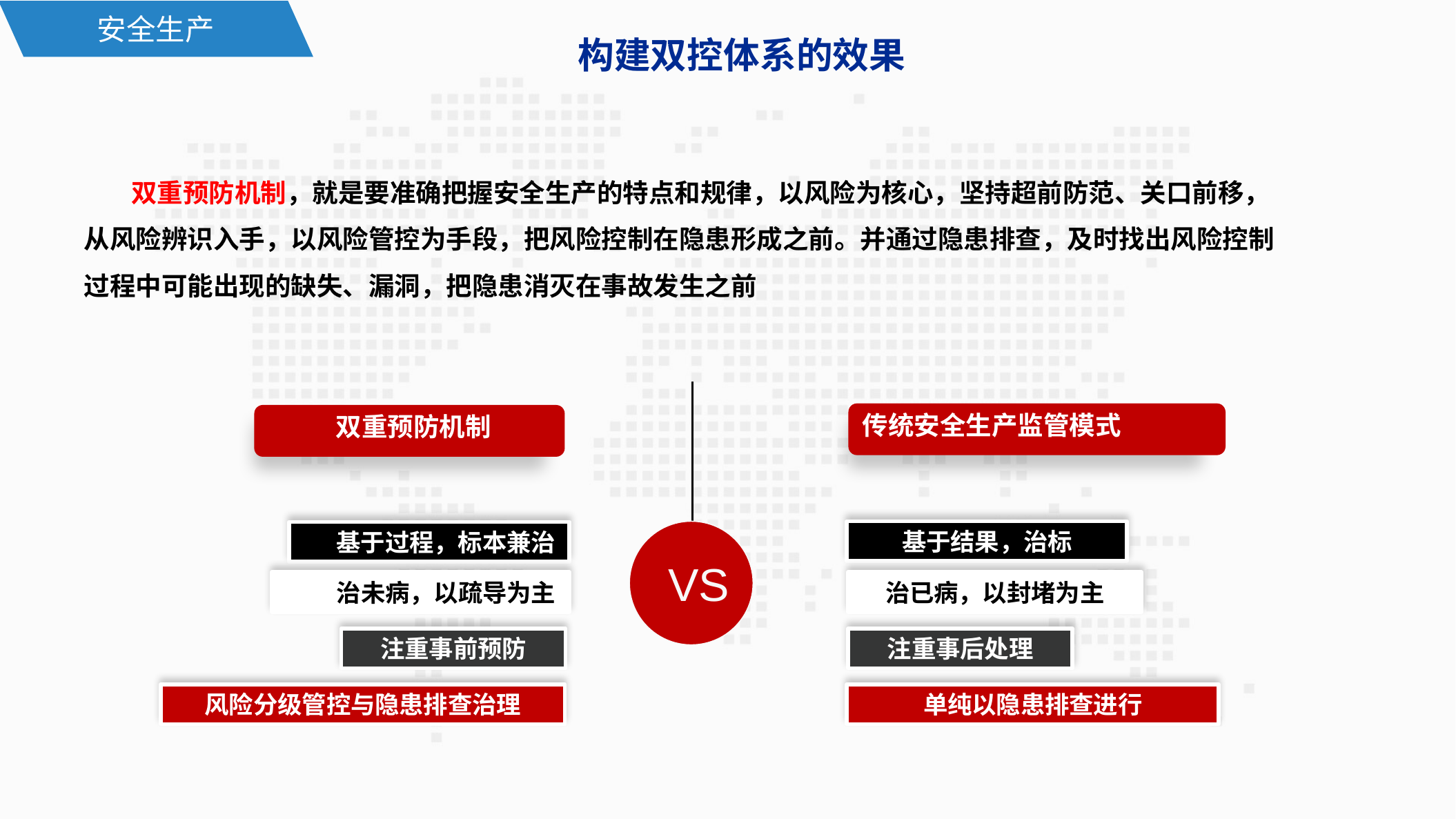

安全生产
构建双控体系的效果
       双重预防机制，就是要准确把握安全生产的特点和规律，以风险为核心，坚持超前防范、关口前移，从风险辨识入手，以风险管控为手段，把风险控制在隐患形成之前。并通过隐患排查，及时找出风险控制过程中可能出现的缺失、漏洞，把隐患消灭在事故发生之前
传统安全生产监管模式

双重预防机制

基于结果，治标
基于过程，标本兼治
VS
治未病，以疏导为主
治已病，以封堵为主
注重事前预防
注重事后处理
风险分级管控与隐患排查治理
单纯以隐患排查进行